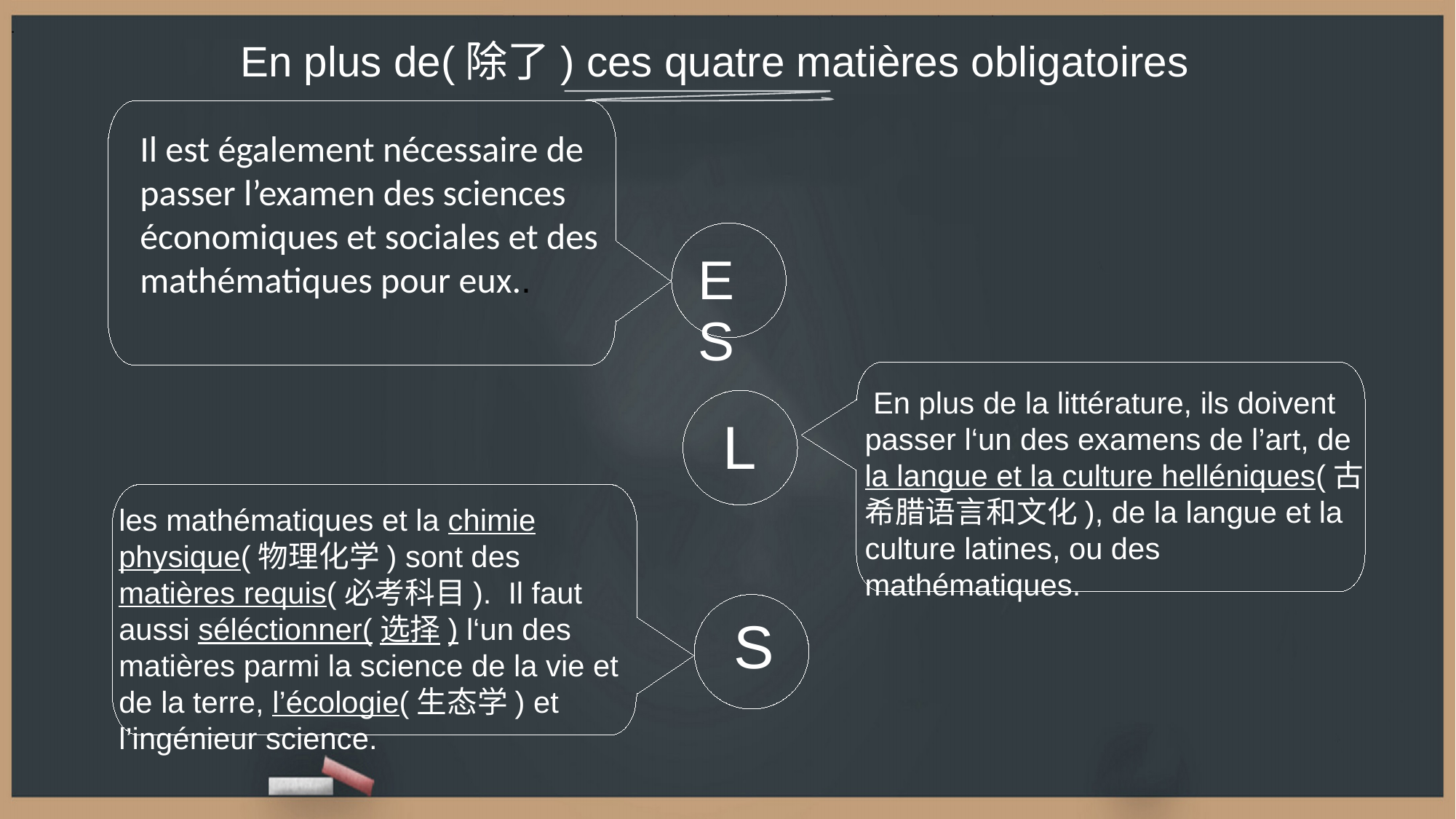

.

En plus de(除了) ces quatre matières obligatoires
Il est également nécessaire de passer l’examen des sciences économiques et sociales et des mathématiques pour eux..

| ES |
| --- |

 En plus de la littérature, ils doivent passer l‘un des examens de l’art, de la langue et la culture helléniques(古希腊语言和文化), de la langue et la culture latines, ou des mathématiques.

| L |
| --- |
les mathématiques et la chimie physique(物理化学) sont des matières requis(必考科目).  Il faut aussi séléctionner(选择) l‘un des matières parmi la science de la vie et de la terre, l’écologie(生态学) et l’ingénieur science.

| S |
| --- |